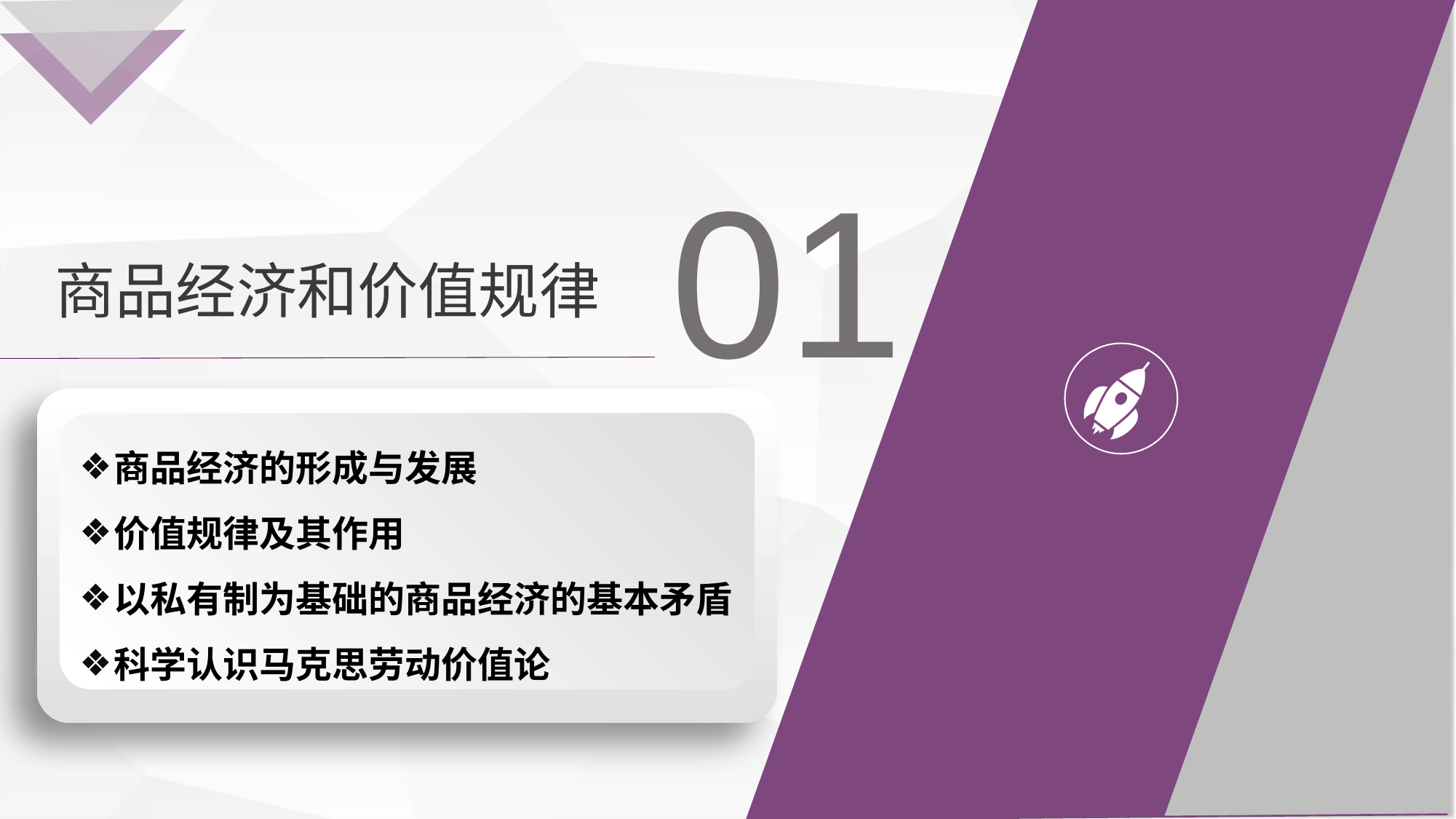

01
商品经济和价值规律

商品经济的形成与发展
价值规律及其作用
以私有制为基础的商品经济的基本矛盾
科学认识马克思劳动价值论